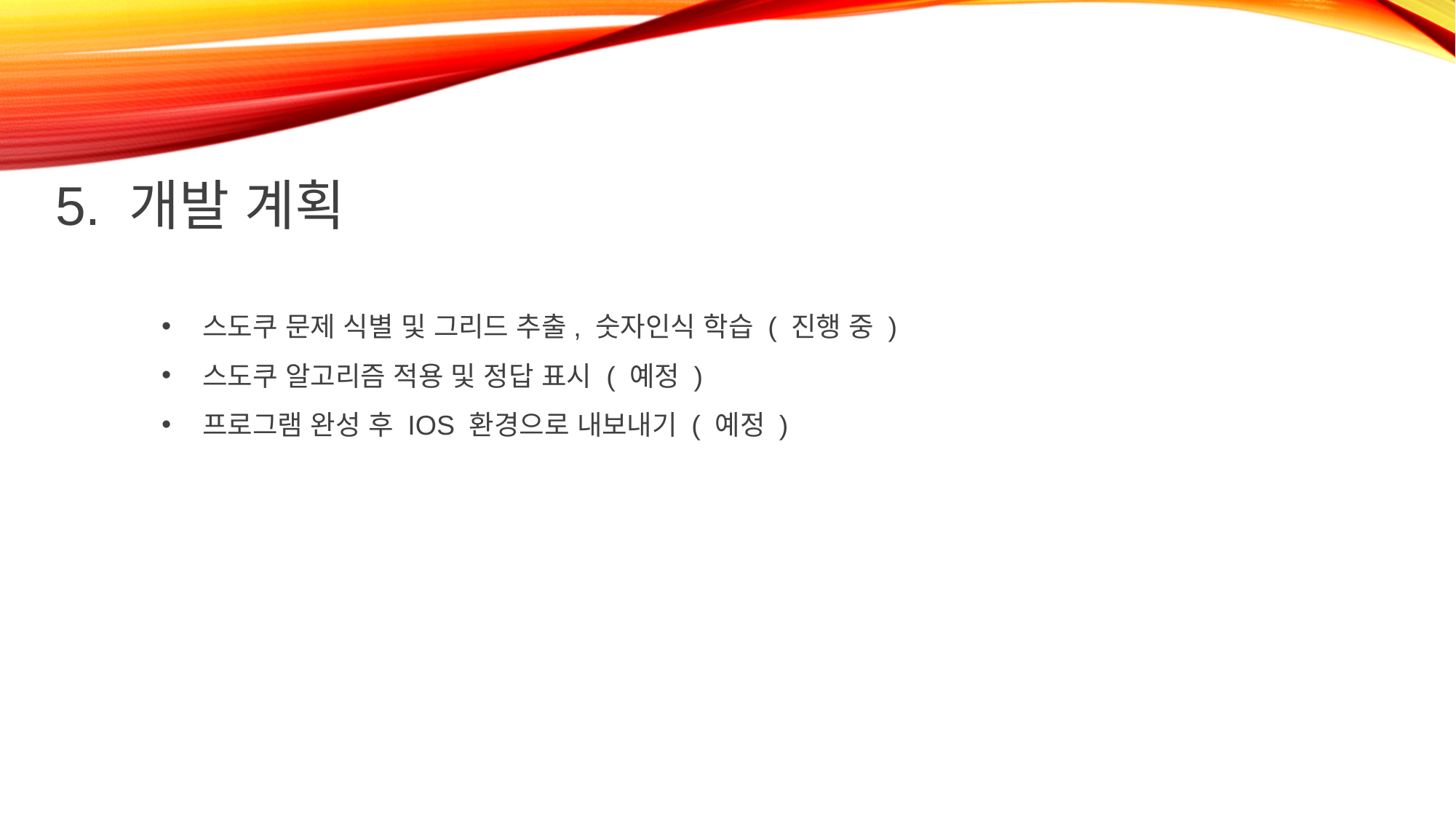

5. 개발 계획
스도쿠 문제 식별 및 그리드 추출, 숫자인식 학습 ( 진행 중 )
스도쿠 알고리즘 적용 및 정답 표시 ( 예정 )
프로그램 완성 후 IOS 환경으로 내보내기 ( 예정 )